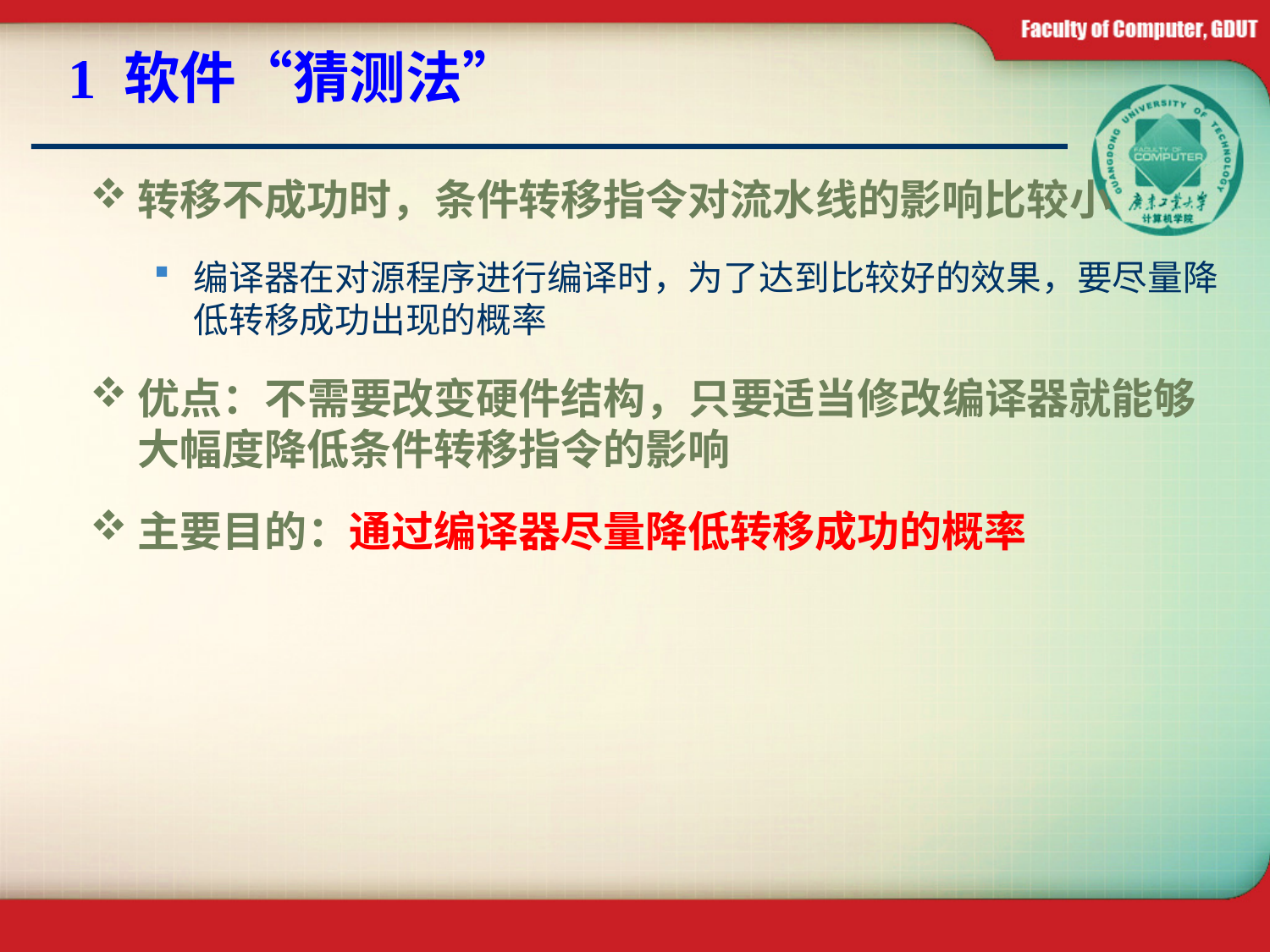

# 1 软件“猜测法”
转移不成功时，条件转移指令对流水线的影响比较小
编译器在对源程序进行编译时，为了达到比较好的效果，要尽量降低转移成功出现的概率
优点：不需要改变硬件结构，只要适当修改编译器就能够大幅度降低条件转移指令的影响
主要目的：通过编译器尽量降低转移成功的概率